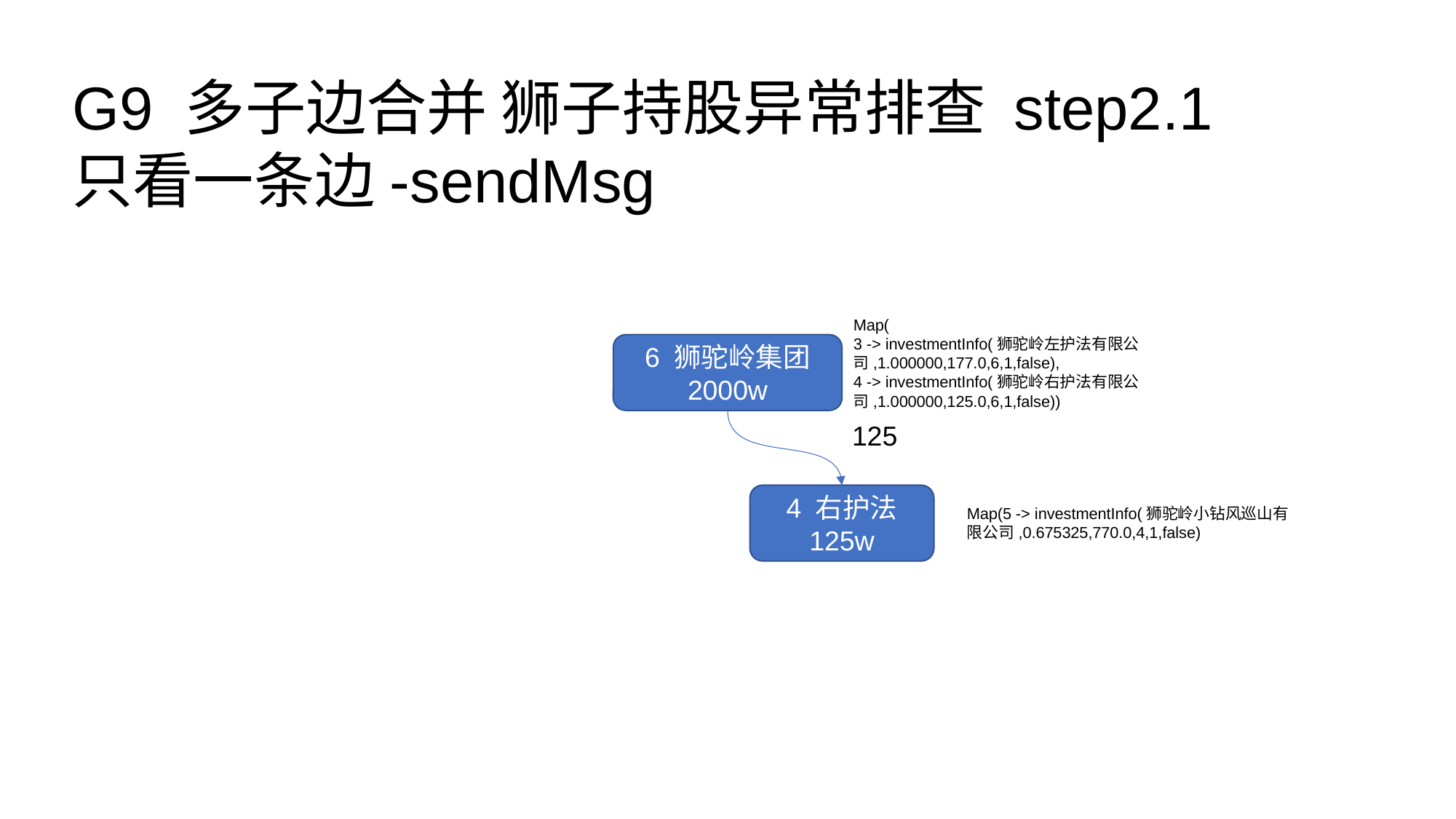

G9 多子边合并 狮子持股异常排查 step2.1
只看一条边-sendMsg

Map(
3 -> investmentInfo(狮驼岭左护法有限公司,1.000000,177.0,6,1,false),
4 -> investmentInfo(狮驼岭右护法有限公司,1.000000,125.0,6,1,false))
6 狮驼岭集团
2000w
125
4 右护法
125w
Map(5 -> investmentInfo(狮驼岭小钻风巡山有限公司,0.675325,770.0,4,1,false)